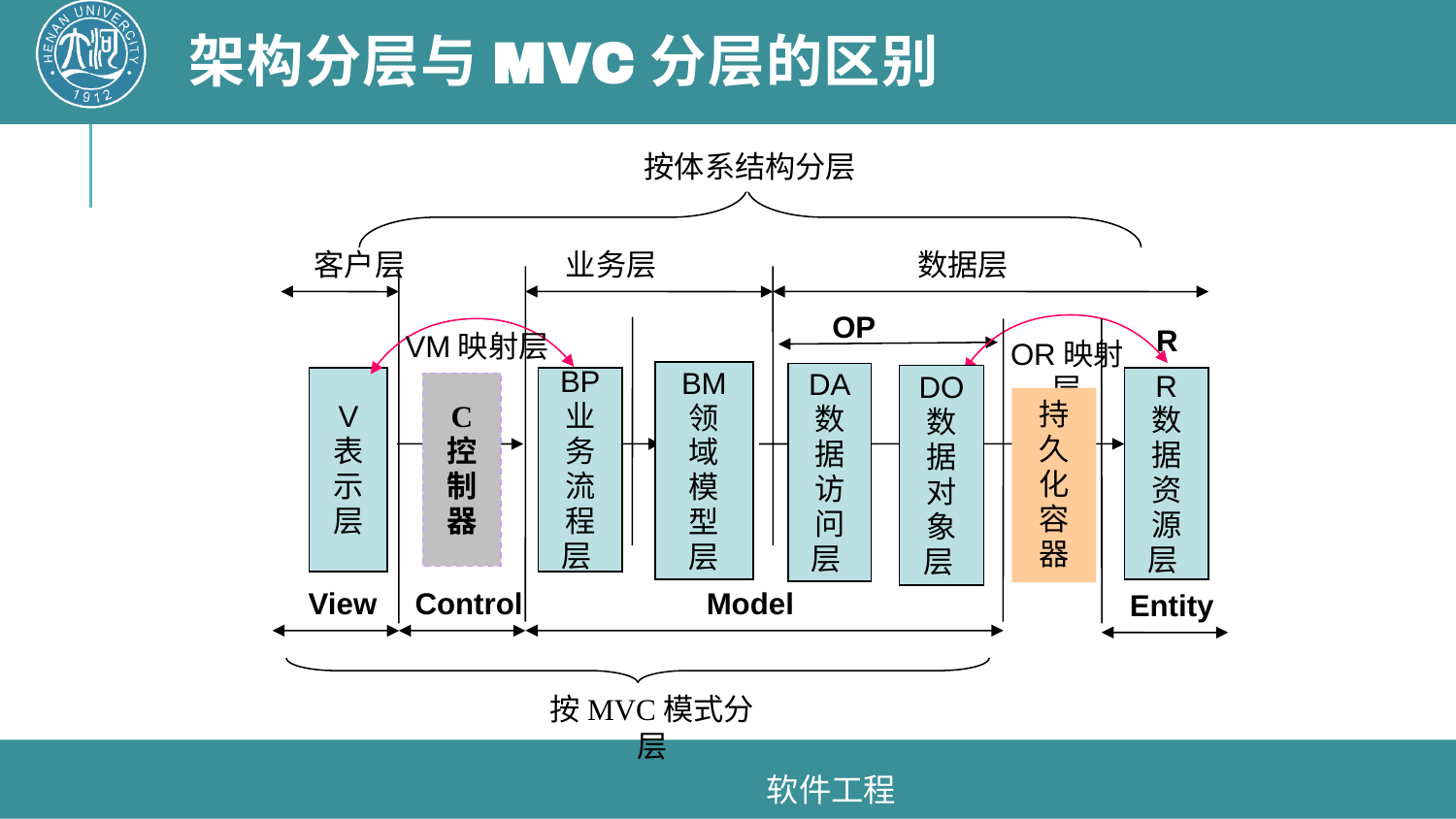

# 架构分层与MVC分层的区别

按体系结构分层
客户层
业务层
数据层

OP

R

VM映射层
OR映射层

BM
领
域
模
型
层
DA
数
据
访
问层
DO
数
据
对
象层
V
表
示
层
BP
业务流程层
R
数
据
资源层
C
控制器

持久化容器

View
Control
Model
Entity

按MVC模式分层

软件工程
107